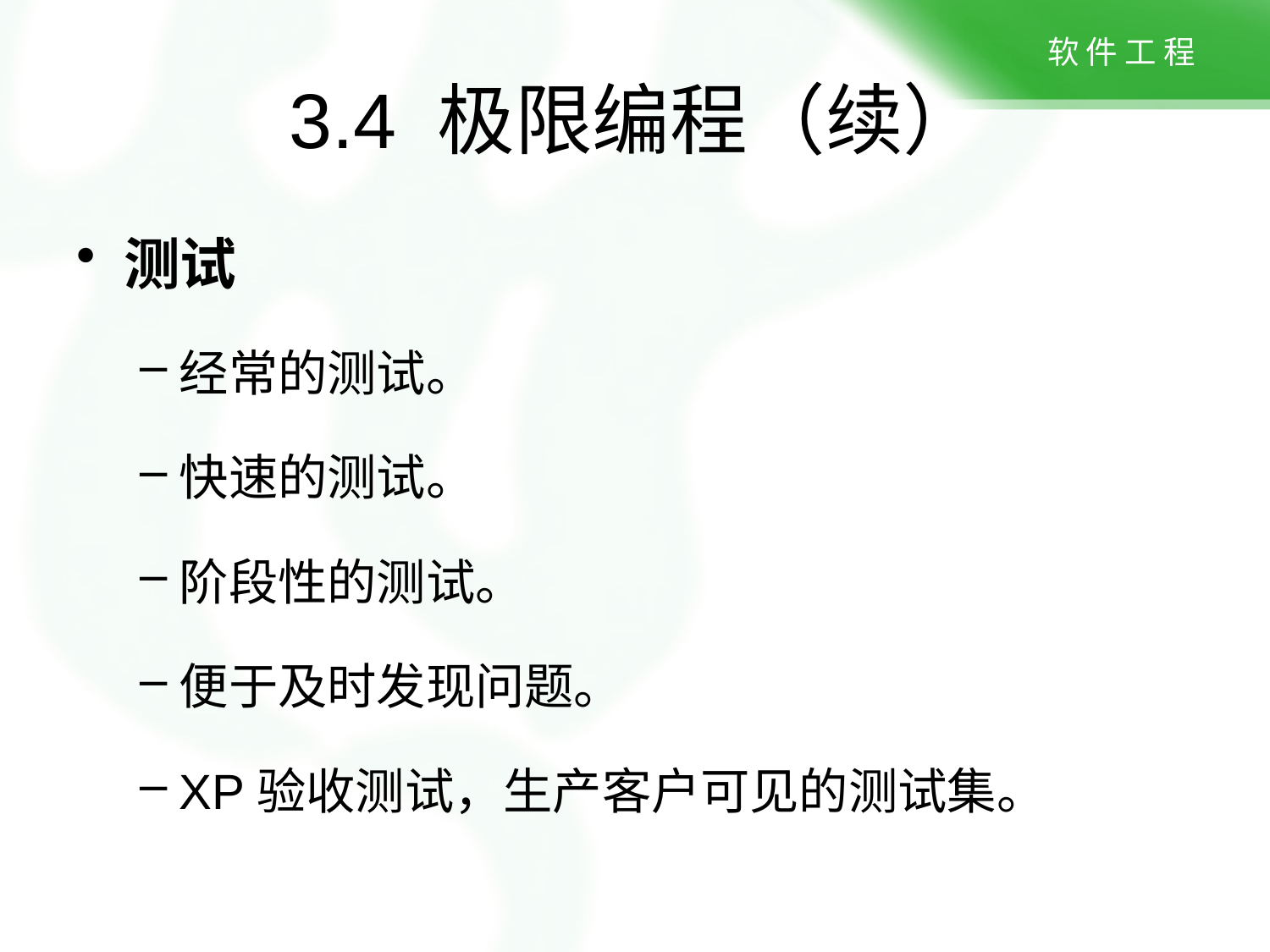

3.4 极限编程（续）
测试
经常的测试。
快速的测试。
阶段性的测试。
便于及时发现问题。
XP验收测试，生产客户可见的测试集。